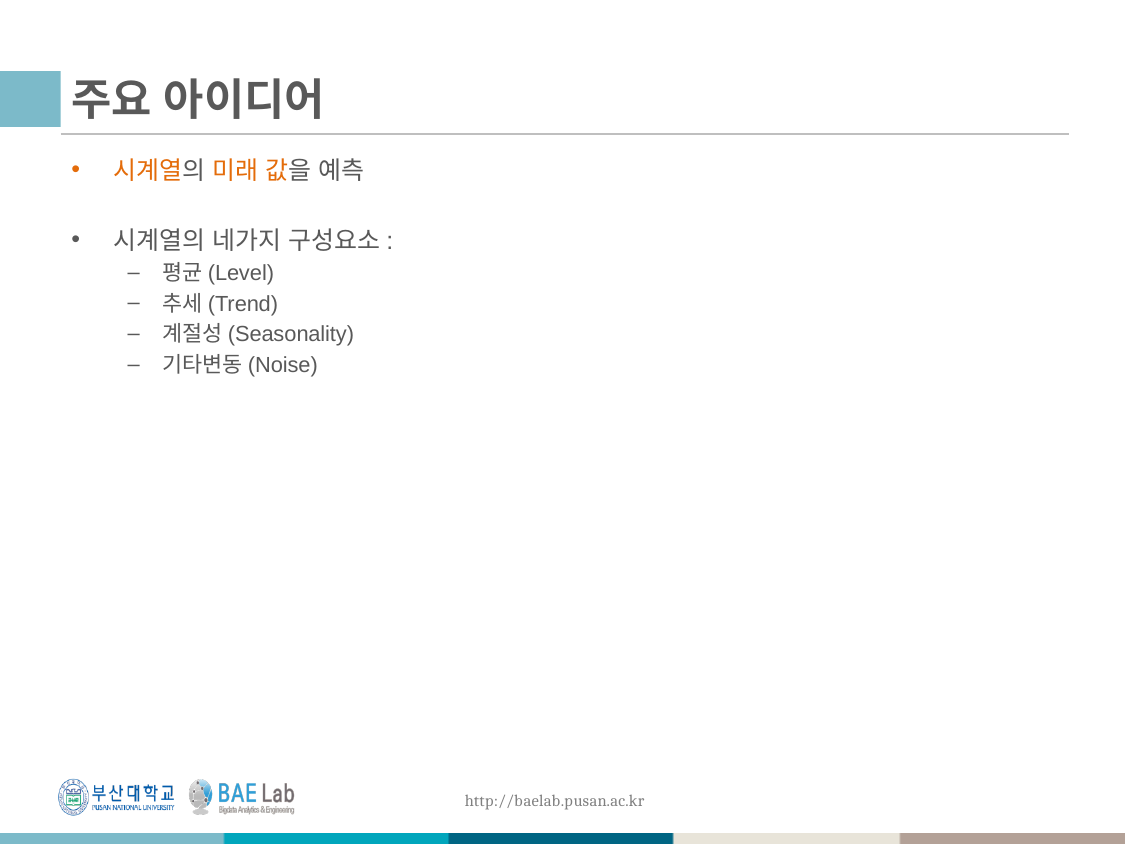

# 주요 아이디어
시계열의 미래 값을 예측

시계열의 네가지 구성요소:
평균(Level)
추세(Trend)
계절성(Seasonality)
기타변동(Noise)